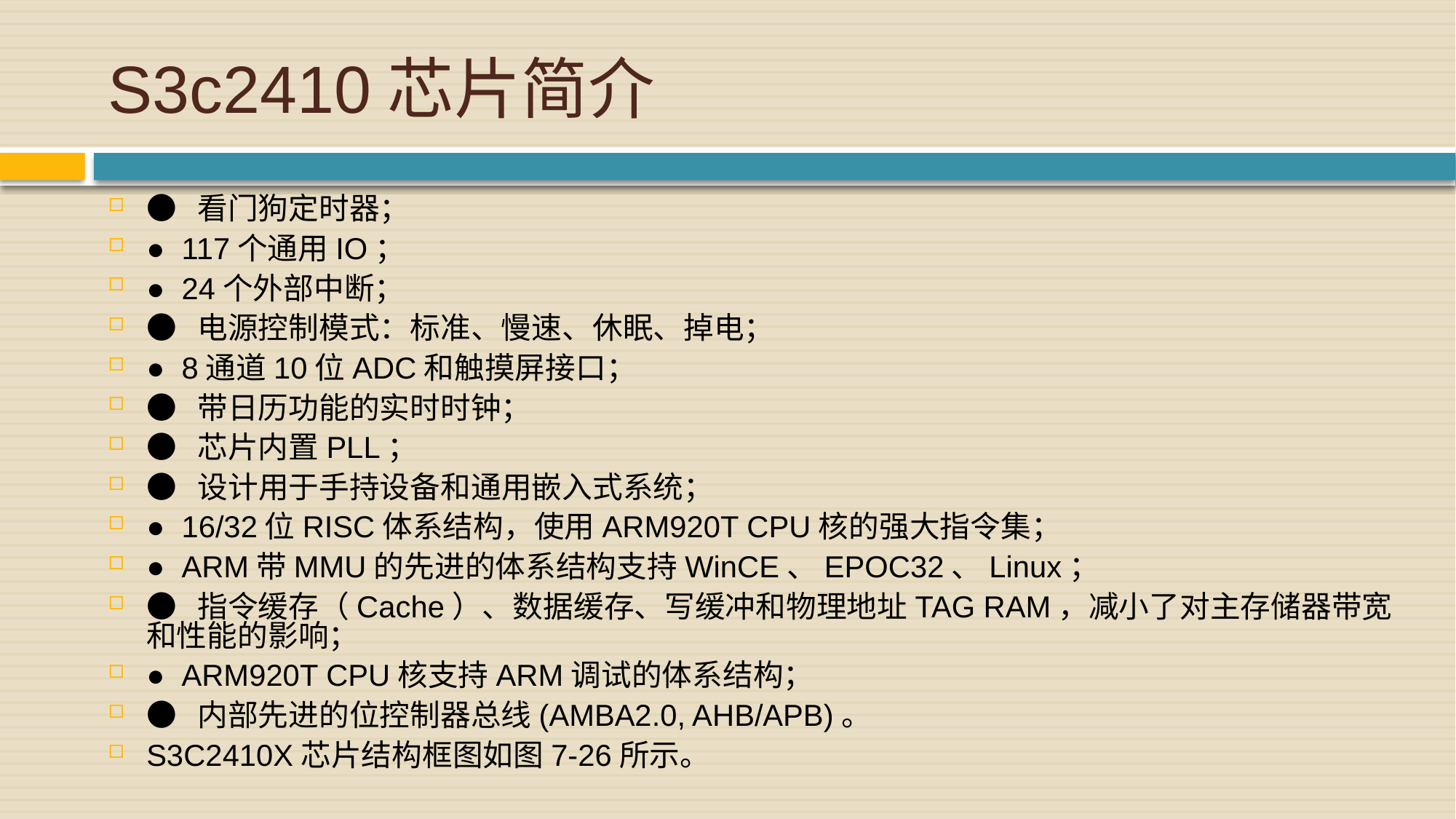

# S3c2410芯片简介
●  看门狗定时器；
●  117个通用IO；
●  24个外部中断；
●  电源控制模式：标准、慢速、休眠、掉电；
●  8通道10位ADC和触摸屏接口；
●  带日历功能的实时时钟；
●  芯片内置PLL；
●  设计用于手持设备和通用嵌入式系统；
●  16/32位RISC体系结构，使用ARM920T CPU核的强大指令集；
●  ARM带MMU的先进的体系结构支持WinCE、EPOC32、Linux；
●  指令缓存（Cache）、数据缓存、写缓冲和物理地址TAG RAM，减小了对主存储器带宽和性能的影响；
●  ARM920T CPU核支持ARM调试的体系结构；
●  内部先进的位控制器总线(AMBA2.0, AHB/APB)。
S3C2410X芯片结构框图如图7-26所示。